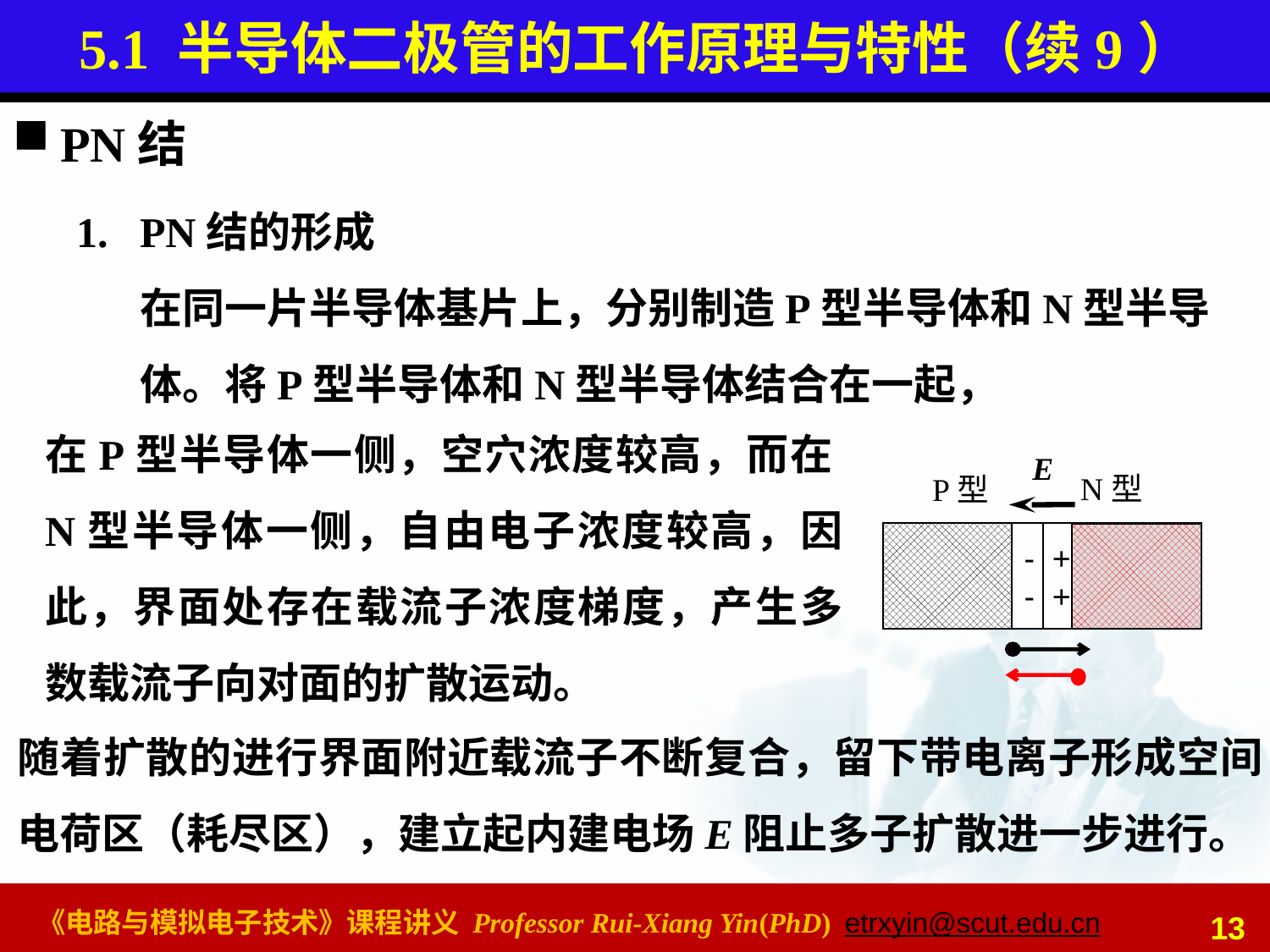

# 5.1 半导体二极管的工作原理与特性（续9）
PN结
PN结的形成
在同一片半导体基片上，分别制造P型半导体和N型半导体。将P型半导体和N型半导体结合在一起，

在P型半导体一侧，空穴浓度较高，而在N型半导体一侧，自由电子浓度较高，因此，界面处存在载流子浓度梯度，产生多数载流子向对面的扩散运动。
E
N型

P型

-
-
+
+

随着扩散的进行界面附近载流子不断复合，留下带电离子形成空间电荷区（耗尽区），建立起内建电场E阻止多子扩散进一步进行。
13